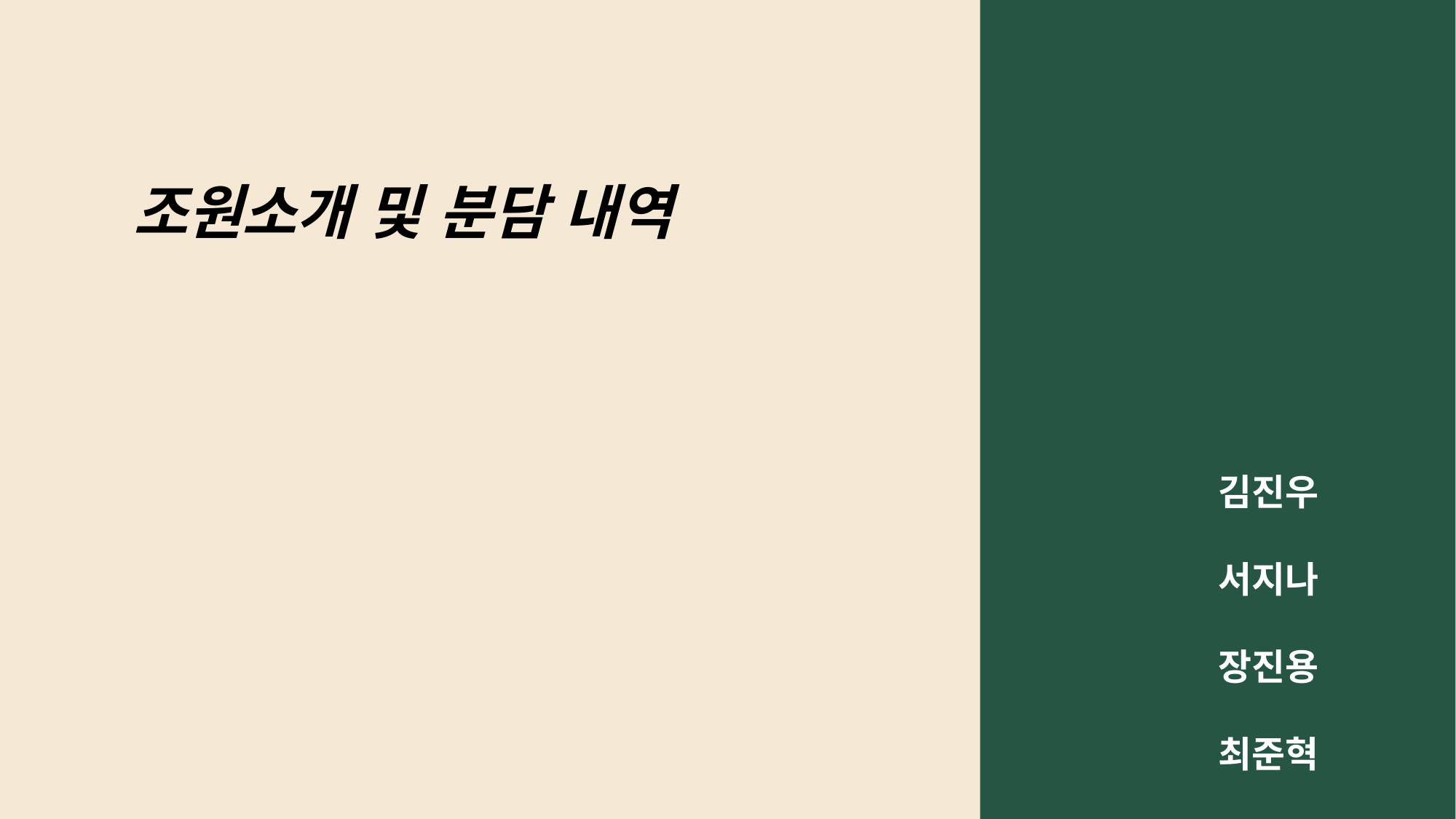

조원소개 및 분담 내역
김진우

서지나

장진용

최준혁